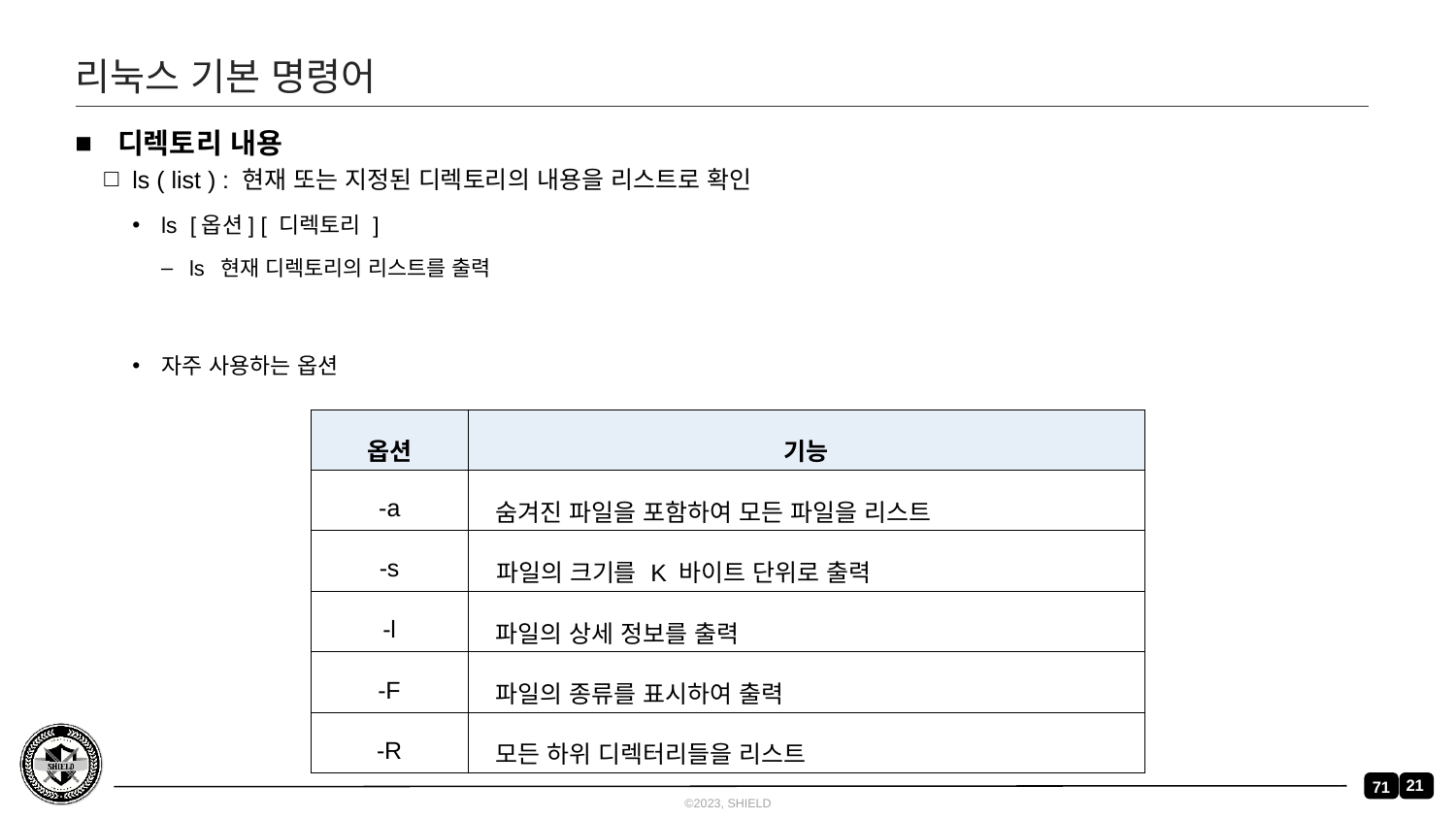

# 리눅스 기본 명령어
 디렉토리 내용
ls ( list ) : 현재 또는 지정된 디렉토리의 내용을 리스트로 확인
ls  [옵션] [ 디렉토리 ]
ls  현재 디렉토리의 리스트를 출력

자주 사용하는 옵션

| 옵션 | 기능 |
| --- | --- |
| -a | 숨겨진 파일을 포함하여 모든 파일을 리스트 |
| -s | 파일의 크기를 K 바이트 단위로 출력 |
| -l | 파일의 상세 정보를 출력 |
| -F | 파일의 종류를 표시하여 출력 |
| -R | 모든 하위 디렉터리들을 리스트 |